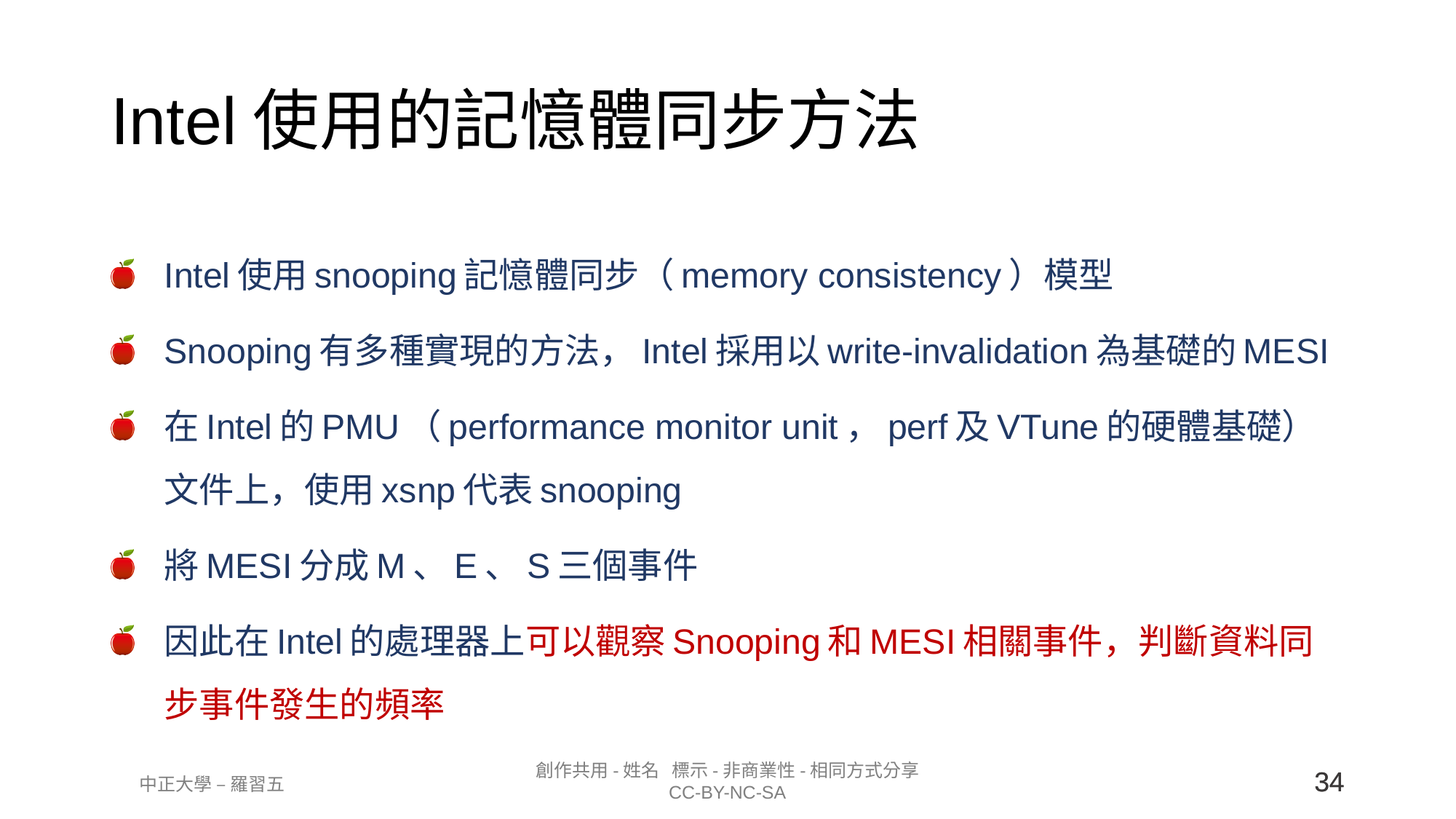

# Intel使用的記憶體同步方法
Intel使用snooping記憶體同步（memory consistency）模型
Snooping有多種實現的方法，Intel採用以write-invalidation為基礎的MESI
在Intel的PMU（performance monitor unit，perf及VTune的硬體基礎）文件上，使用xsnp代表snooping
將MESI分成M、E、S三個事件
因此在Intel的處理器上可以觀察Snooping和MESI相關事件，判斷資料同步事件發生的頻率